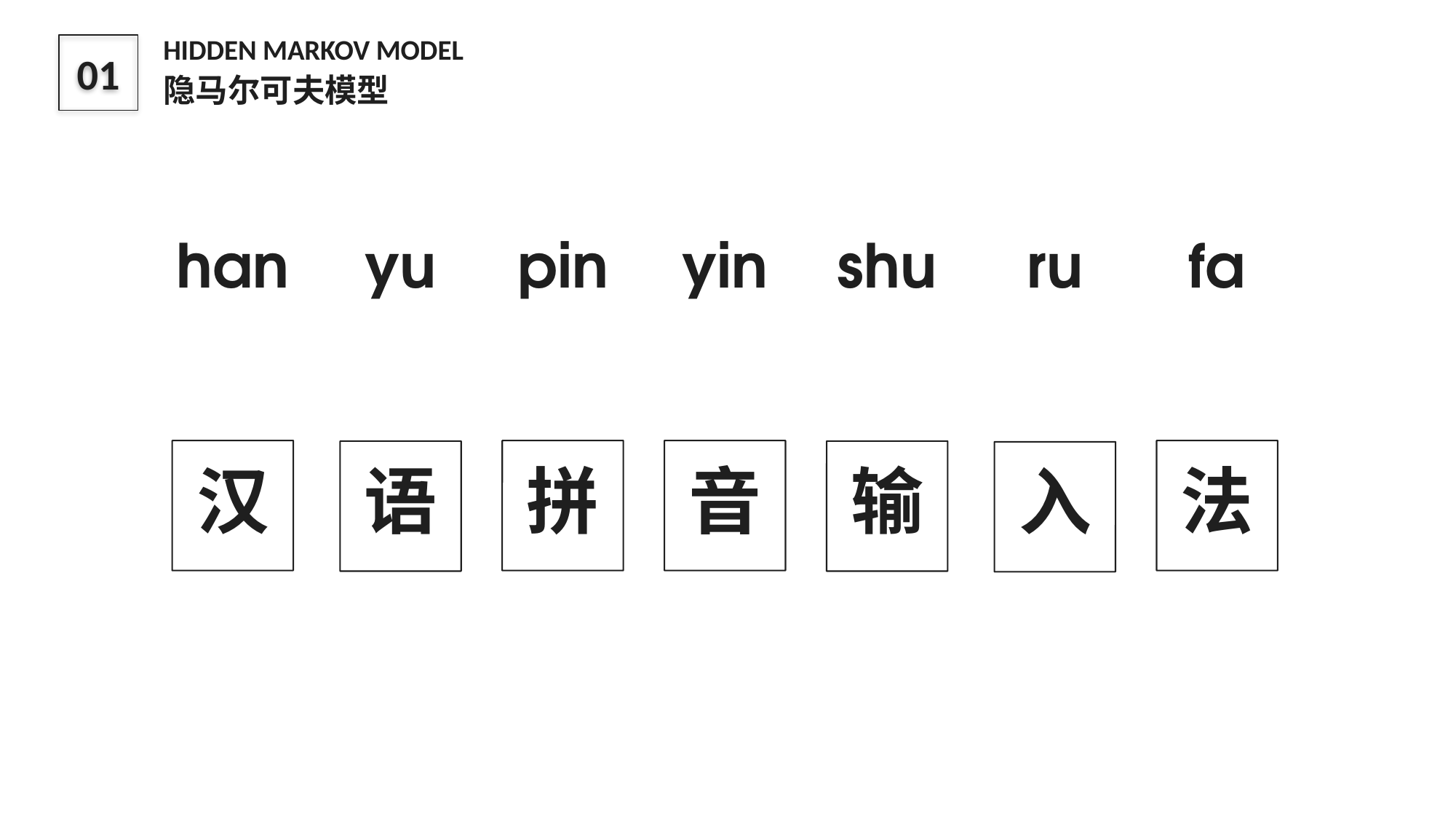

HIDDEN MARKOV MODEL
隐马尔可夫模型
01
han
yu
pin
yin
shu
ru
fa

法
音
汉
拼
输
语
入